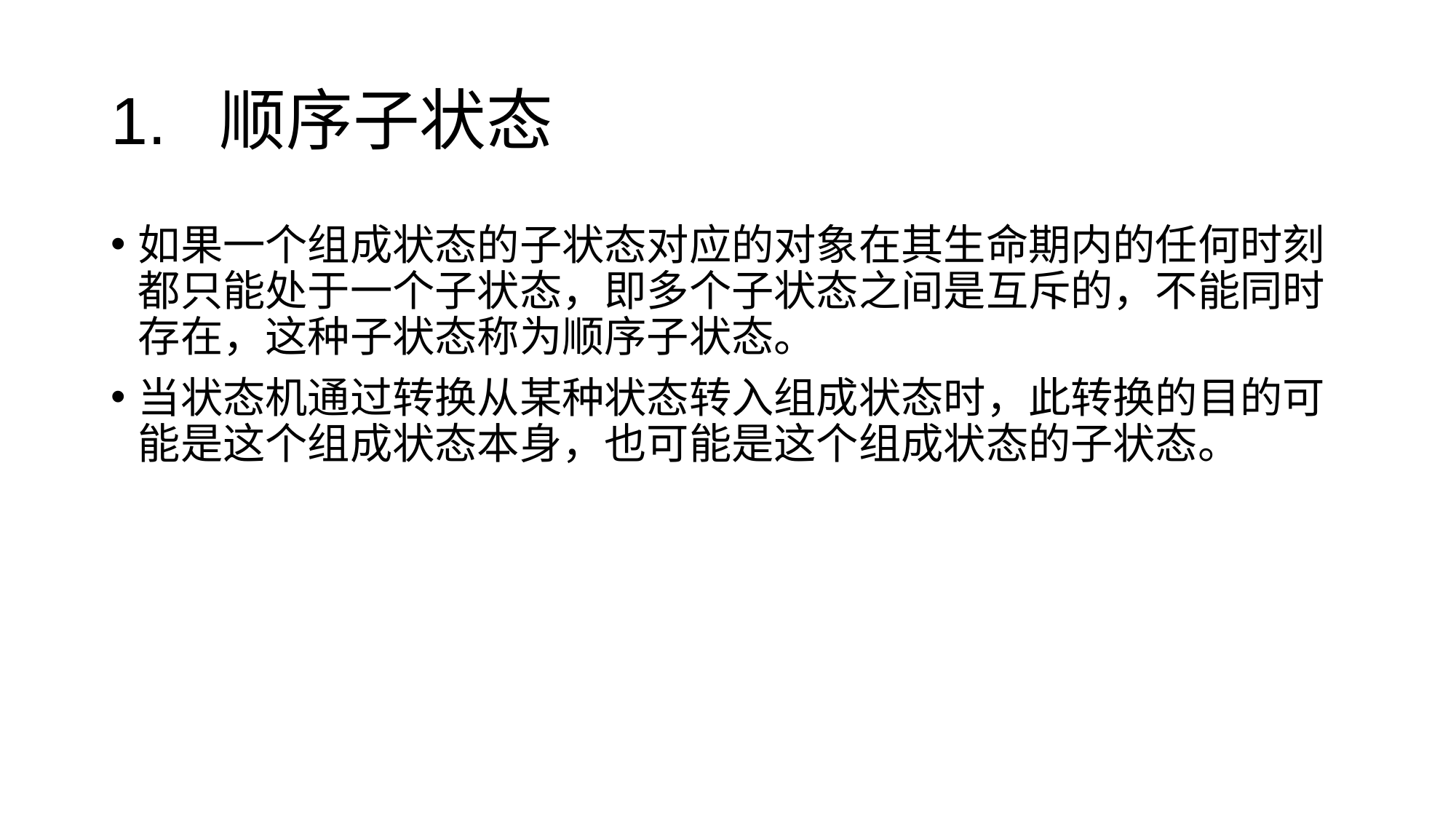

# 1.  顺序子状态
如果一个组成状态的子状态对应的对象在其生命期内的任何时刻都只能处于一个子状态，即多个子状态之间是互斥的，不能同时存在，这种子状态称为顺序子状态。
当状态机通过转换从某种状态转入组成状态时，此转换的目的可能是这个组成状态本身，也可能是这个组成状态的子状态。